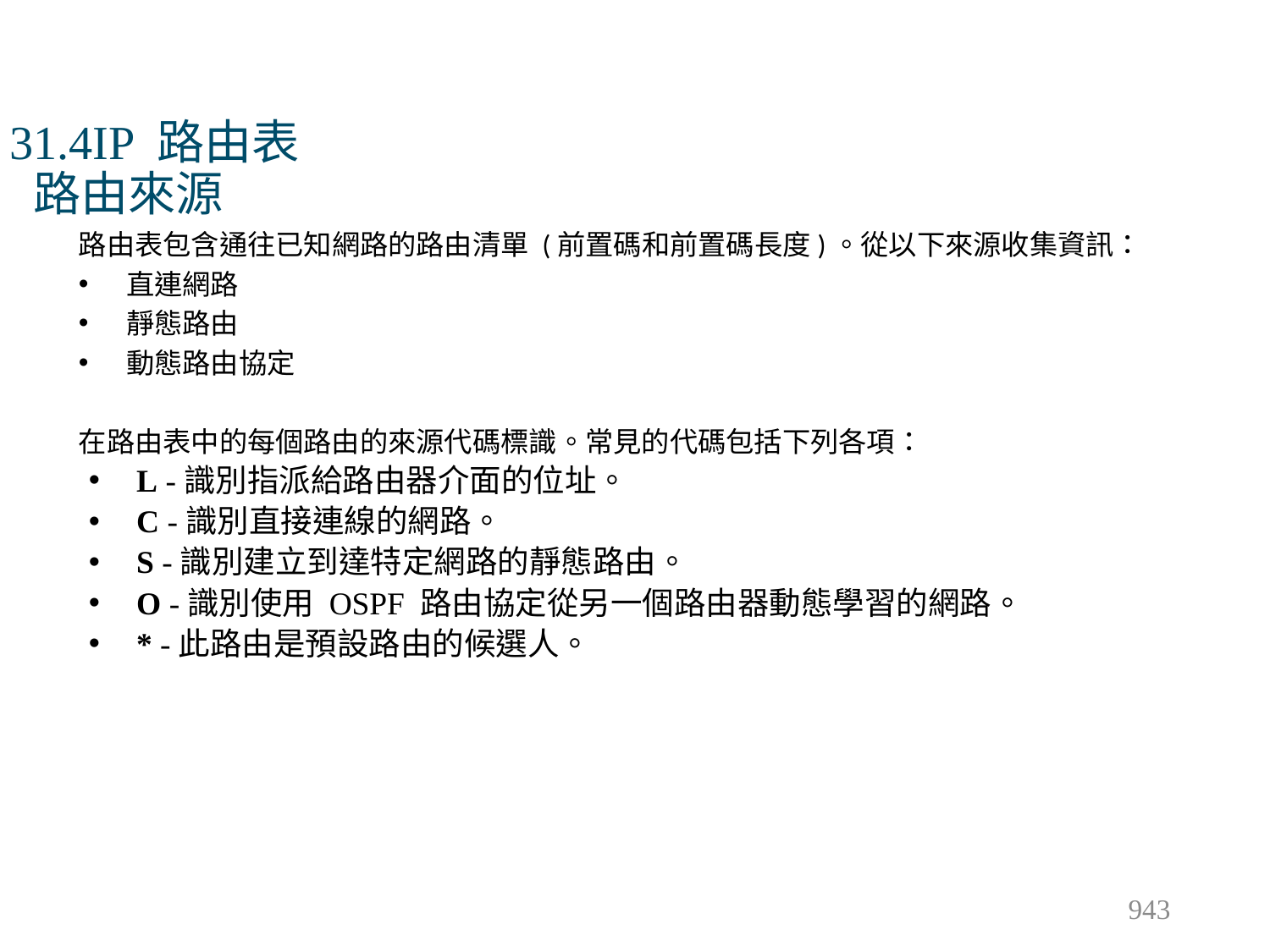

# 31.4IP 路由表 路由來源
路由表包含通往已知網路的路由清單 (前置碼和前置碼長度)。從以下來源收集資訊：
直連網路
靜態路由
動態路由協定

在路由表中的每個路由的來源代碼標識。常見的代碼包括下列各項：
L -識別指派給路由器介面的位址。
C -識別直接連線的網路。
S -識別建立到達特定網路的靜態路由。
O -識別使用 OSPF 路由協定從另一個路由器動態學習的網路。
* -此路由是預設路由的候選人。

943